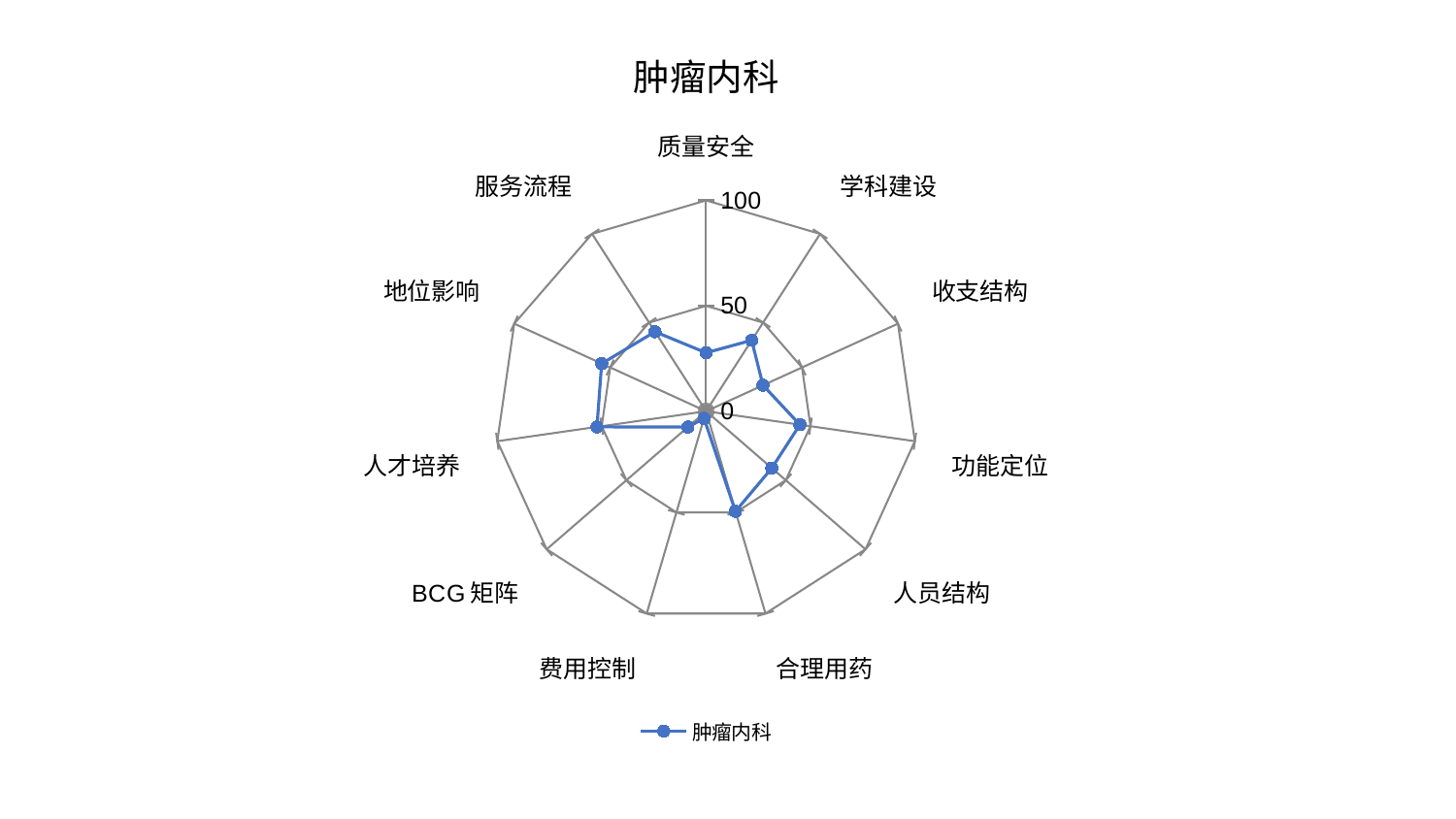

### Chart: 肿瘤内科

| Category | 肿瘤内科 |
|---|---|
| 质量安全 | 27.73261032417576 |
| 学科建设 | 39.99239891423489 |
| 收支结构 | 29.65170536641547 |
| 功能定位 | 44.918632118308494 |
| 人员结构 | 41.215664588433405 |
| 合理用药 | 49.48263517313866 |
| 费用控制 | 3.56210187635523 |
| BCG矩阵 | 11.453164592058076 |
| 人才培养 | 52.28134699965863 |
| 地位影响 | 54.432038705052605 |
| 服务流程 | 44.82263049335173 |
149